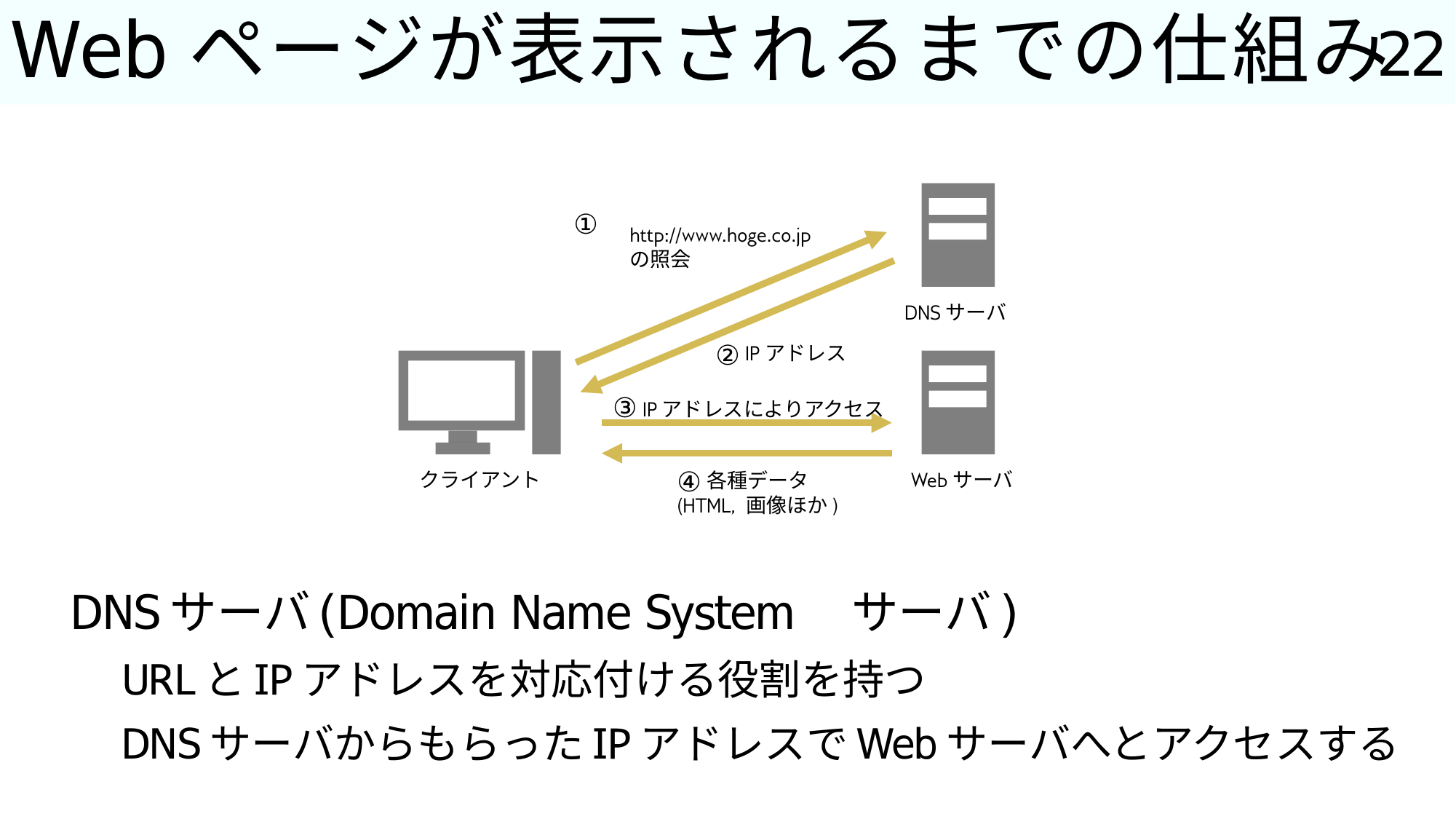

22
# Webページが表示されるまでの仕組み

①
http://www.hoge.co.jp
の照会
DNSサーバ
②
IPアドレス

③
IPアドレスによりアクセス
④
クライアント
Webサーバ
各種データ
(HTML, 画像ほか)
DNSサーバ(Domain Name System　サーバ)
URLとIPアドレスを対応付ける役割を持つ
DNSサーバからもらったIPアドレスでWebサーバへとアクセスする